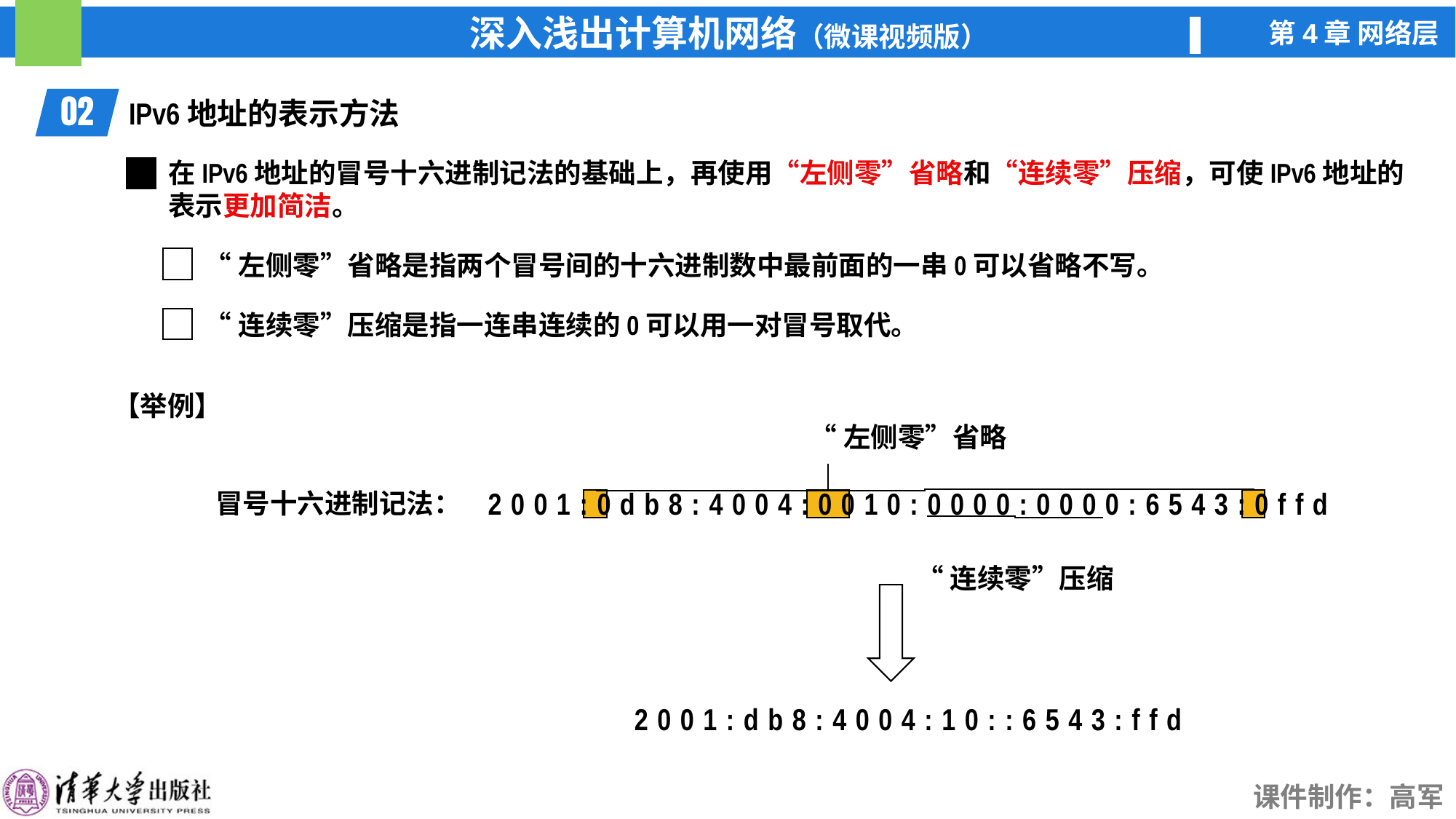

02
IPv6地址的表示方法
在IPv6地址的冒号十六进制记法的基础上，再使用“左侧零”省略和“连续零”压缩，可使IPv6地址的表示更加简洁。

“左侧零”省略是指两个冒号间的十六进制数中最前面的一串0可以省略不写。

“连续零”压缩是指一连串连续的0可以用一对冒号取代。

【举例】
“左侧零”省略
2001:0db8:4004:0010:0000:0000:6543:0ffd
冒号十六进制记法：

“连续零”压缩

2001:db8:4004:10::6543:ffd